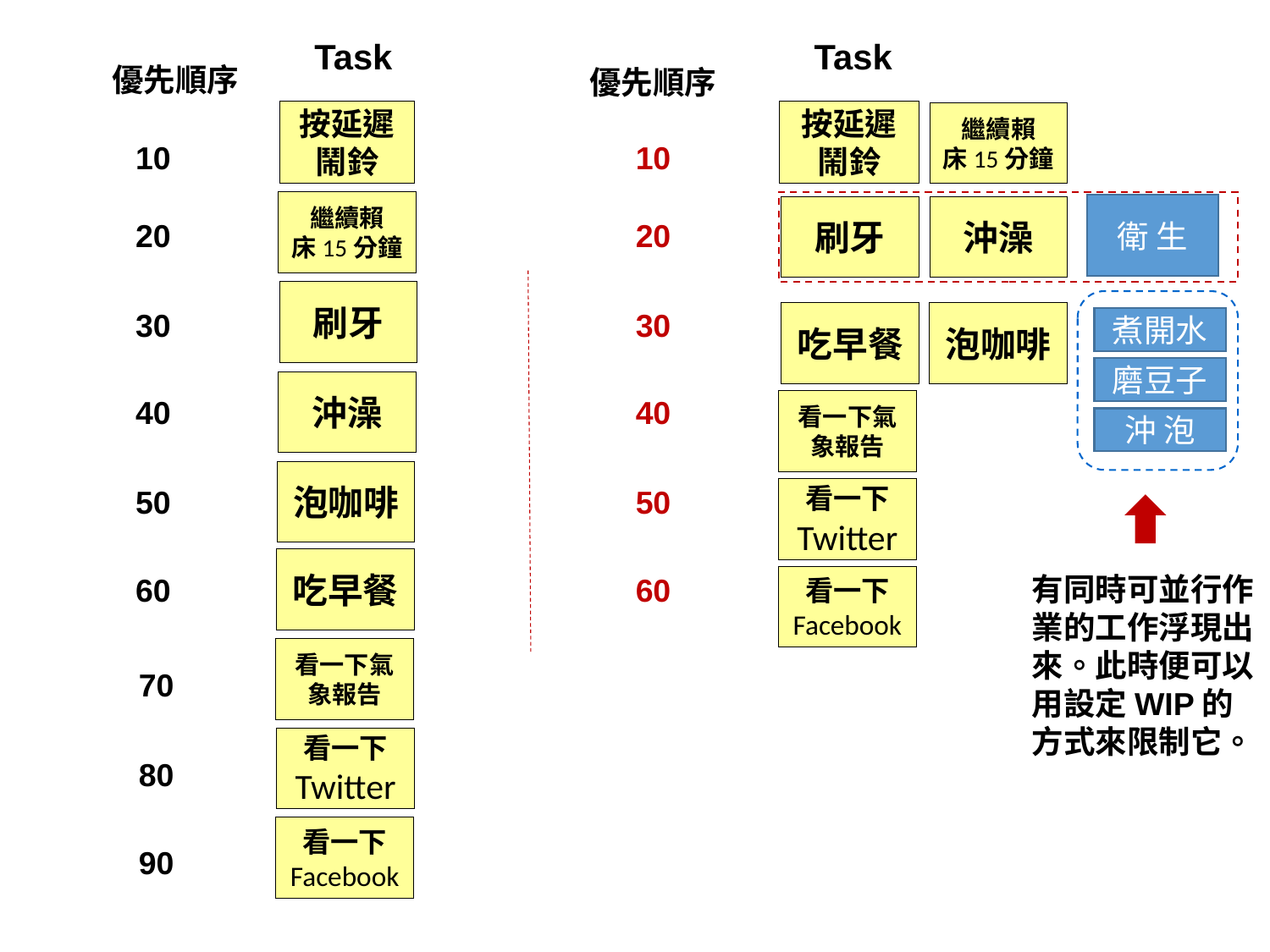

Task
Task
優先順序
優先順序
按延遲鬧鈴
按延遲鬧鈴
繼續賴
床15分鐘
10
10
繼續賴
床15分鐘

衛 生
刷牙
沖澡
20
20
刷牙

30
30
泡咖啡
吃早餐
煮開水
磨豆子
沖澡
40
40
看一下氣象報告
沖 泡
泡咖啡
50
50
看一下
Twitter

吃早餐
有同時可並行作業的工作浮現出來。此時便可以用設定WIP的方式來限制它。
60
60
看一下 Facebook
看一下氣象報告
70
看一下
Twitter
80
看一下 Facebook
90